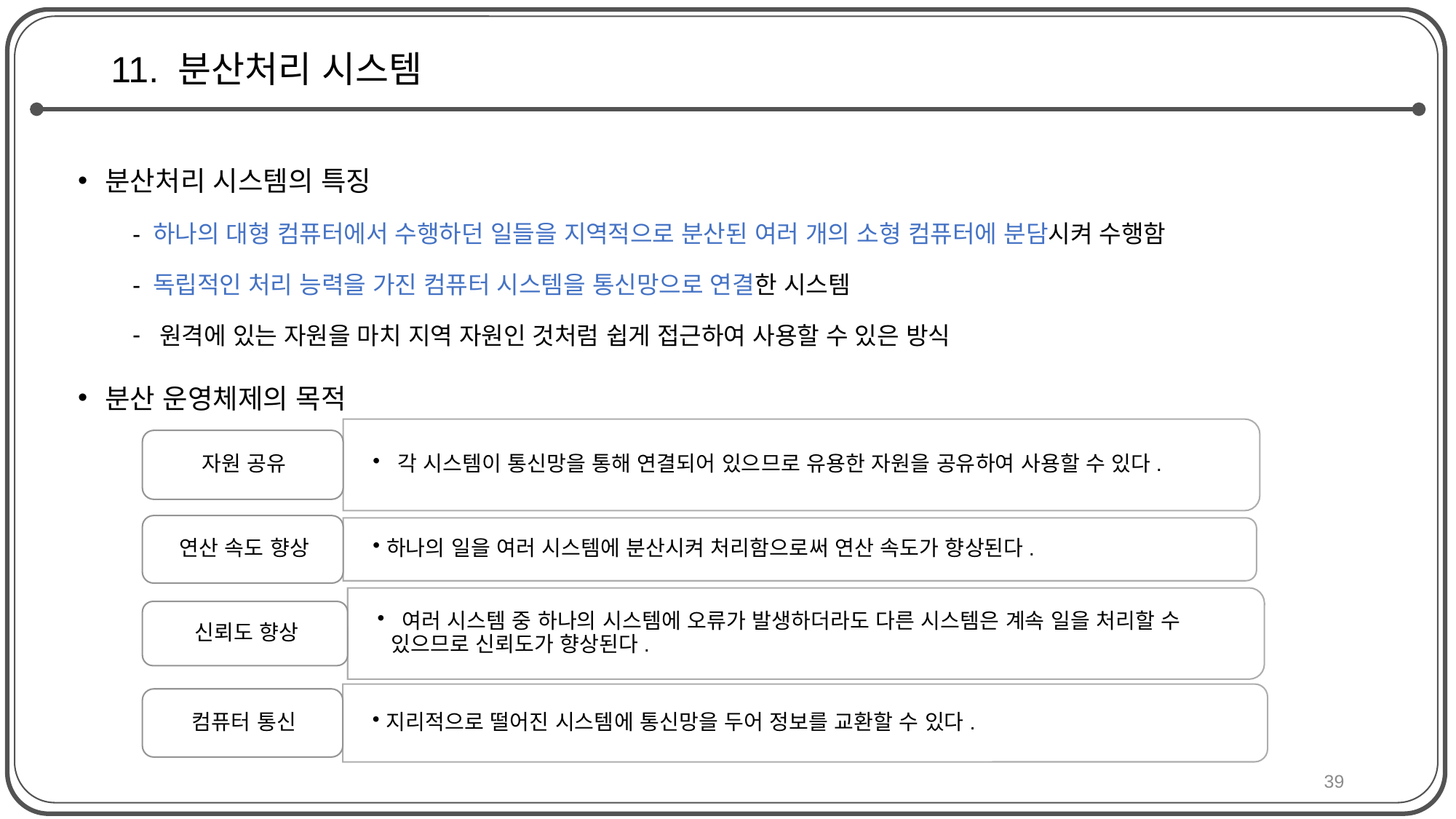

# 11. 분산처리 시스템
분산처리 시스템의 특징
- 하나의 대형 컴퓨터에서 수행하던 일들을 지역적으로 분산된 여러 개의 소형 컴퓨터에 분담시켜 수행함
- 독립적인 처리 능력을 가진 컴퓨터 시스템을 통신망으로 연결한 시스템
원격에 있는 자원을 마치 지역 자원인 것처럼 쉽게 접근하여 사용할 수 있은 방식
분산 운영체제의 목적

 각 시스템이 통신망을 통해 연결되어 있으므로 유용한 자원을 공유하여 사용할 수 있다.
자원 공유
하나의 일을 여러 시스템에 분산시켜 처리함으로써 연산 속도가 향상된다.
연산 속도 향상
 여러 시스템 중 하나의 시스템에 오류가 발생하더라도 다른 시스템은 계속 일을 처리할 수 있으므로 신뢰도가 향상된다.
신뢰도 향상
지리적으로 떨어진 시스템에 통신망을 두어 정보를 교환할 수 있다.
컴퓨터 통신
39